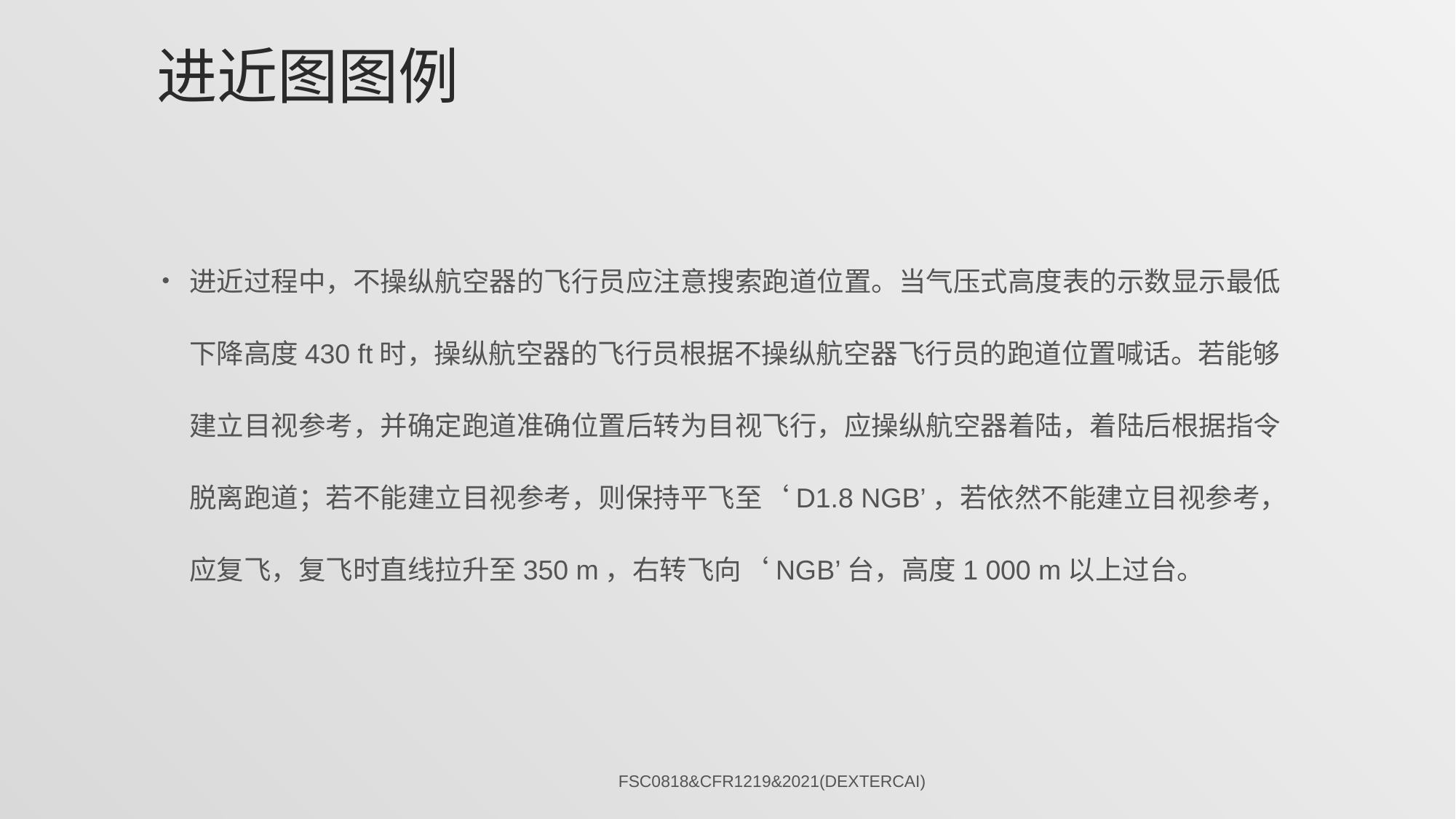

# 进近图图例
进近过程中，不操纵航空器的飞行员应注意搜索跑道位置。当气压式高度表的示数显示最低下降高度430 ft时，操纵航空器的飞行员根据不操纵航空器飞行员的跑道位置喊话。若能够建立目视参考，并确定跑道准确位置后转为目视飞行，应操纵航空器着陆，着陆后根据指令脱离跑道；若不能建立目视参考，则保持平飞至‘D1.8 NGB’，若依然不能建立目视参考，应复飞，复飞时直线拉升至350 m，右转飞向‘NGB’台，高度1 000 m以上过台。

FSC0818&CFR1219&2021(DexterCai)